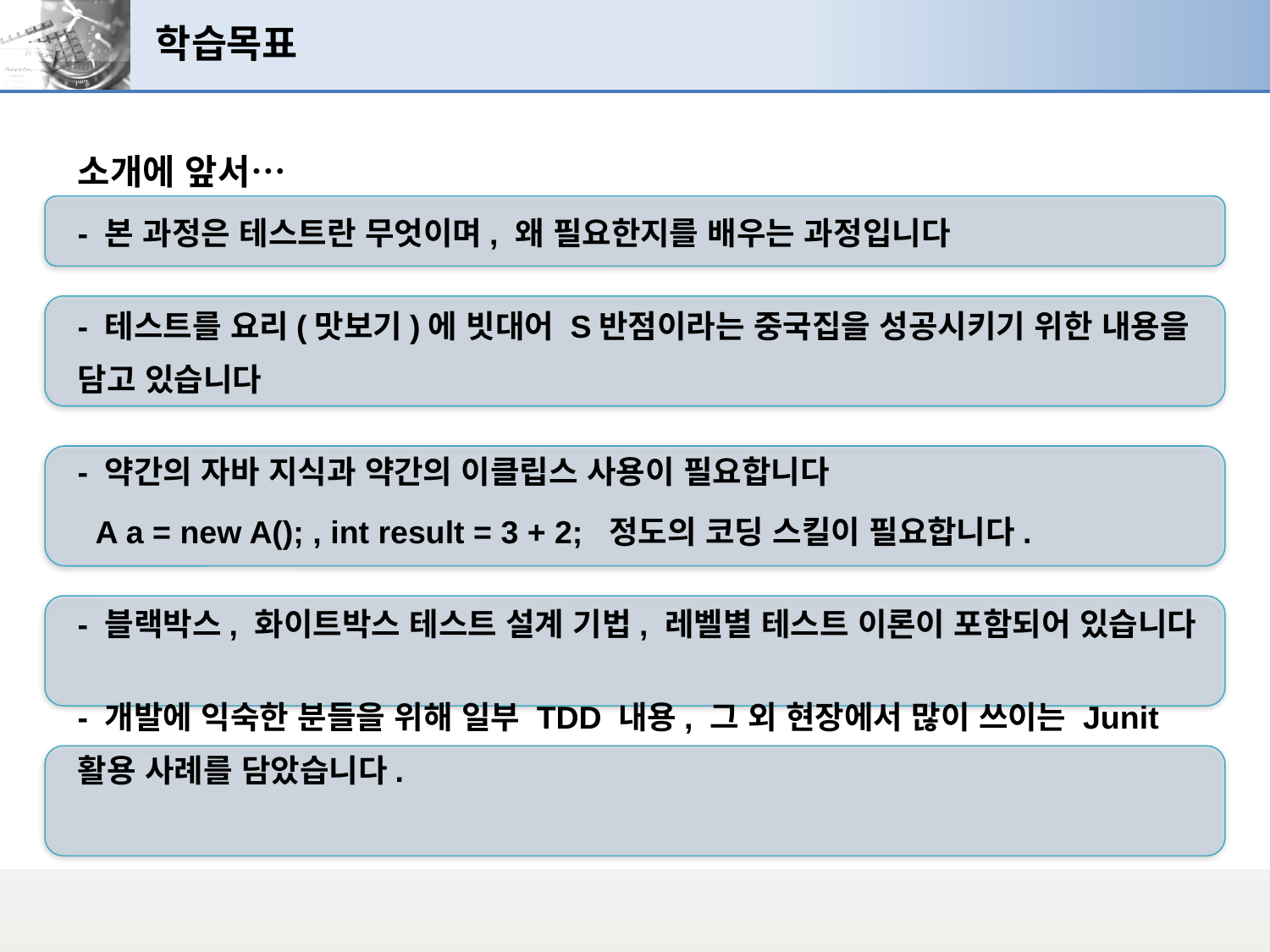

# 학습목표
소개에 앞서…
- 본 과정은 테스트란 무엇이며, 왜 필요한지를 배우는 과정입니다

- 테스트를 요리(맛보기)에 빗대어 S반점이라는 중국집을 성공시키기 위한 내용을 담고 있습니다

- 약간의 자바 지식과 약간의 이클립스 사용이 필요합니다
  A a = new A(); , int result = 3 + 2;  정도의 코딩 스킬이 필요합니다.

- 블랙박스, 화이트박스 테스트 설계 기법, 레벨별 테스트 이론이 포함되어 있습니다

- 개발에 익숙한 분들을 위해 일부 TDD 내용, 그 외 현장에서 많이 쓰이는 Junit 활용 사례를 담았습니다.